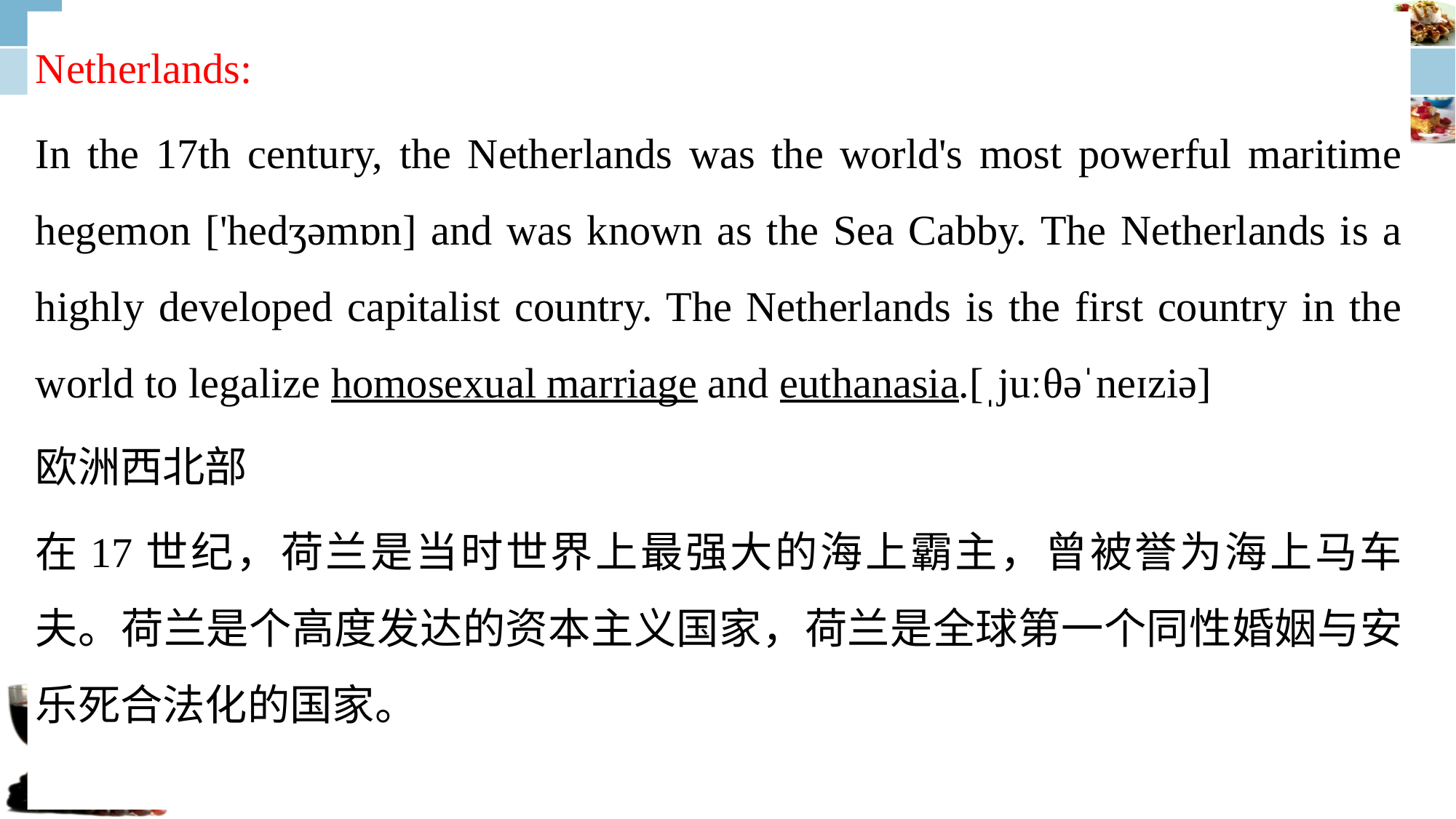

Netherlands:
In the 17th century, the Netherlands was the world's most powerful maritime hegemon ['hedʒəmɒn] and was known as the Sea Cabby. The Netherlands is a highly developed capitalist country. The Netherlands is the first country in the world to legalize homosexual marriage and euthanasia.[ˌjuːθəˈneɪziə]
欧洲西北部
在17世纪，荷兰是当时世界上最强大的海上霸主，曾被誉为海上马车夫。荷兰是个高度发达的资本主义国家，荷兰是全球第一个同性婚姻与安乐死合法化的国家。